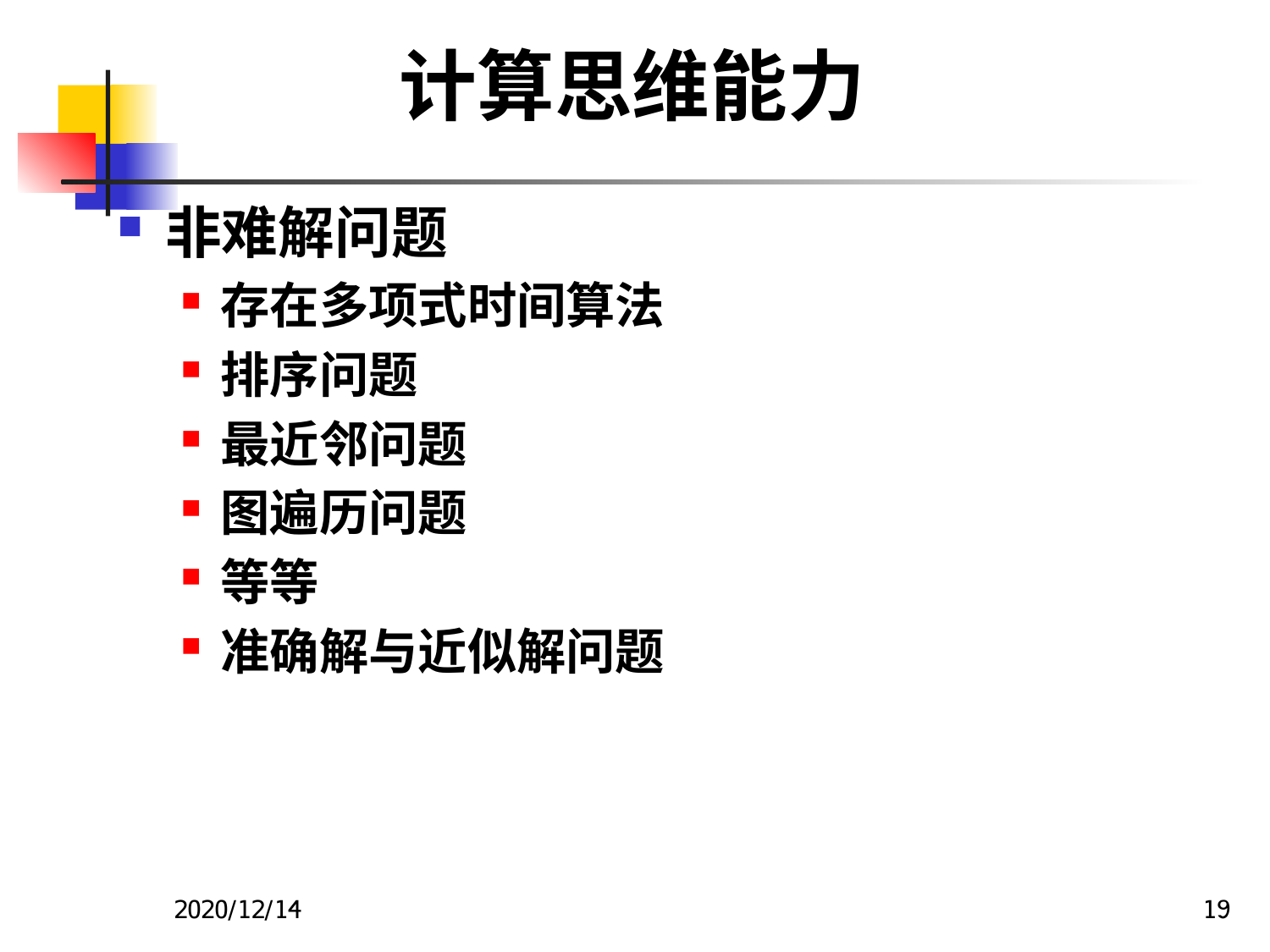

# 计算思维能力
非难解问题
存在多项式时间算法
排序问题
最近邻问题
图遍历问题
等等
准确解与近似解问题

2020/12/14
19